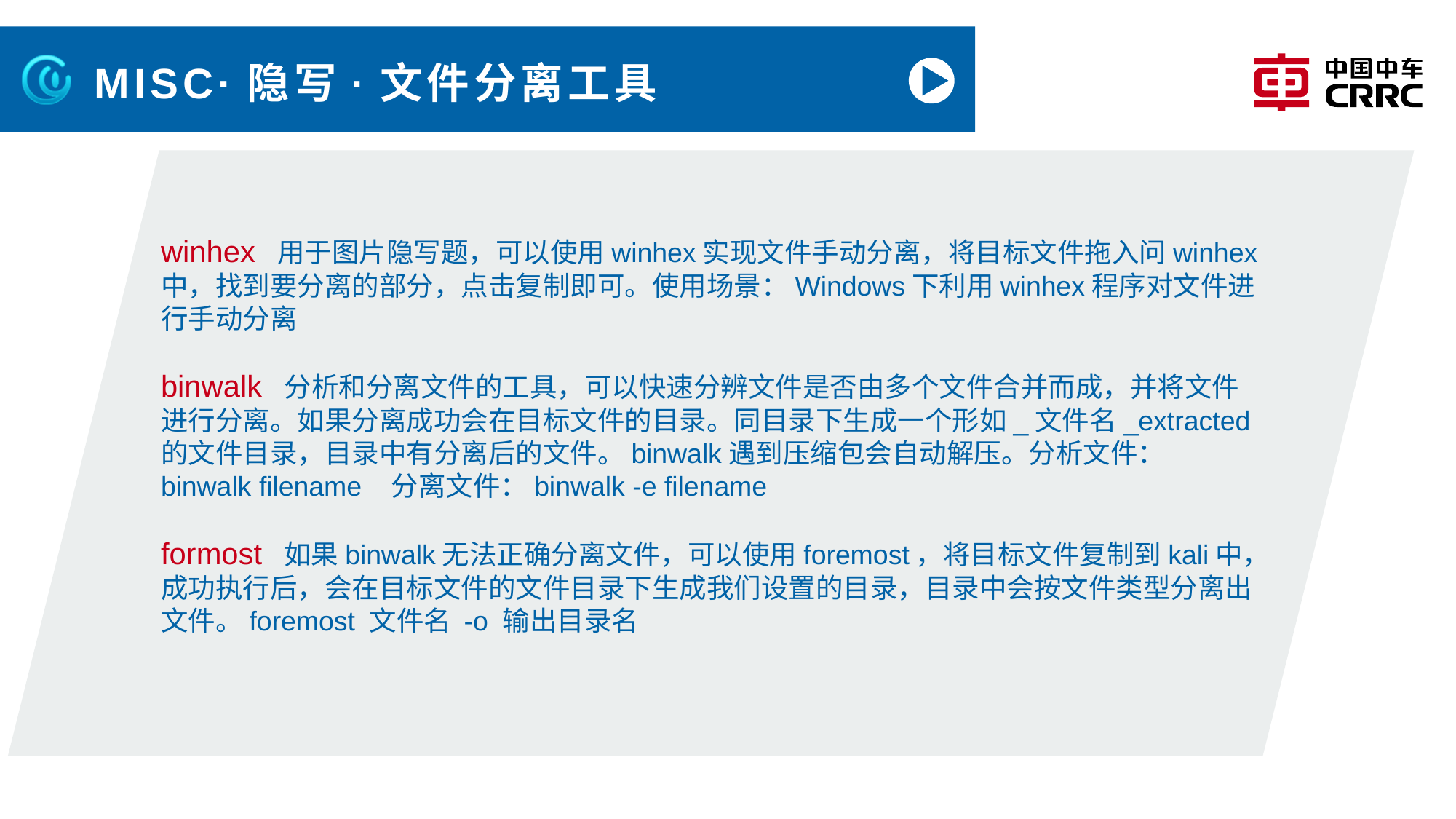

# MISC·隐写·文件分离工具

winhex  用于图片隐写题，可以使用winhex实现文件手动分离，将目标文件拖入问winhex中，找到要分离的部分，点击复制即可。使用场景：Windows下利用winhex程序对文件进行手动分离

binwalk  分析和分离文件的工具，可以快速分辨文件是否由多个文件合并而成，并将文件进行分离。如果分离成功会在目标文件的目录。同目录下生成一个形如_文件名_extracted的文件目录，目录中有分离后的文件。binwalk遇到压缩包会自动解压。分析文件：binwalk filename   分离文件：binwalk -e filename

formost  如果binwalk无法正确分离文件，可以使用foremost，将目标文件复制到kali中，成功执行后，会在目标文件的文件目录下生成我们设置的目录，目录中会按文件类型分离出文件。foremost 文件名 -o 输出目录名